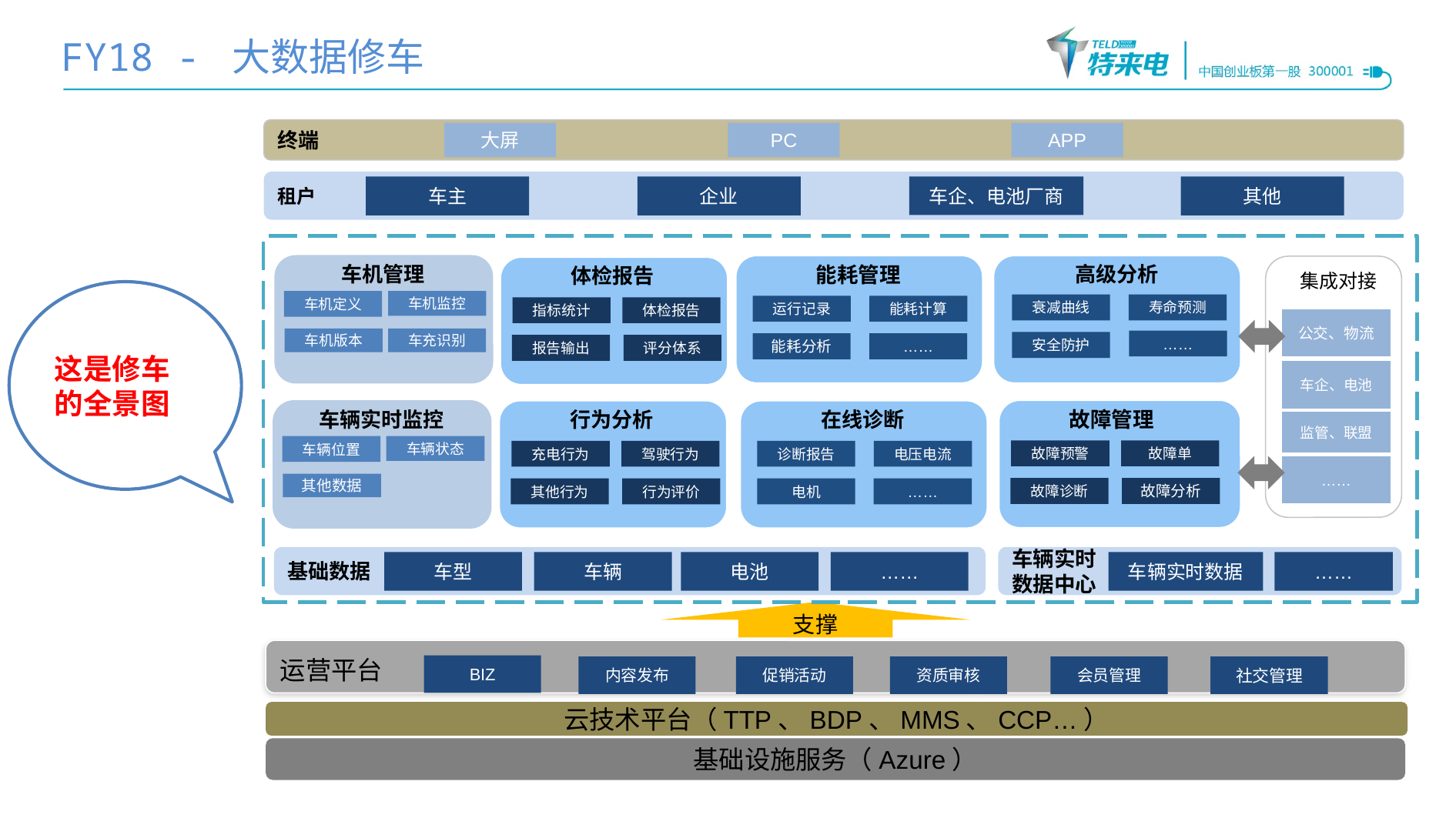

FY18 - 大数据修车
终端
大屏
PC
APP
租户
车主
企业
车企、电池厂商
其他

车机管理
车机定义
车机监控
车机版本
车充识别

能耗管理
运行记录
能耗计算
能耗分析
……

高级分析
衰减曲线
寿命预测
安全防护
……

集成对接
公交、物流
车企、电池
监管、联盟
……

体检报告
指标统计
体检报告
报告输出
评分体系
这是修车的全景图

故障管理
故障预警
故障单
故障诊断
故障分析

车辆实时监控
车辆位置
车辆状态
其他数据

行为分析
充电行为
驾驶行为
其他行为
行为评价

在线诊断
诊断报告
电压电流
电机
……

基础数据
车型
车辆
电池
……
车辆实时
数据中心
车辆实时数据
……
支撑

运营平台
BIZ
内容发布
促销活动
资质审核
会员管理
社交管理
云技术平台（TTP、BDP、MMS、CCP…）
基础设施服务（Azure）